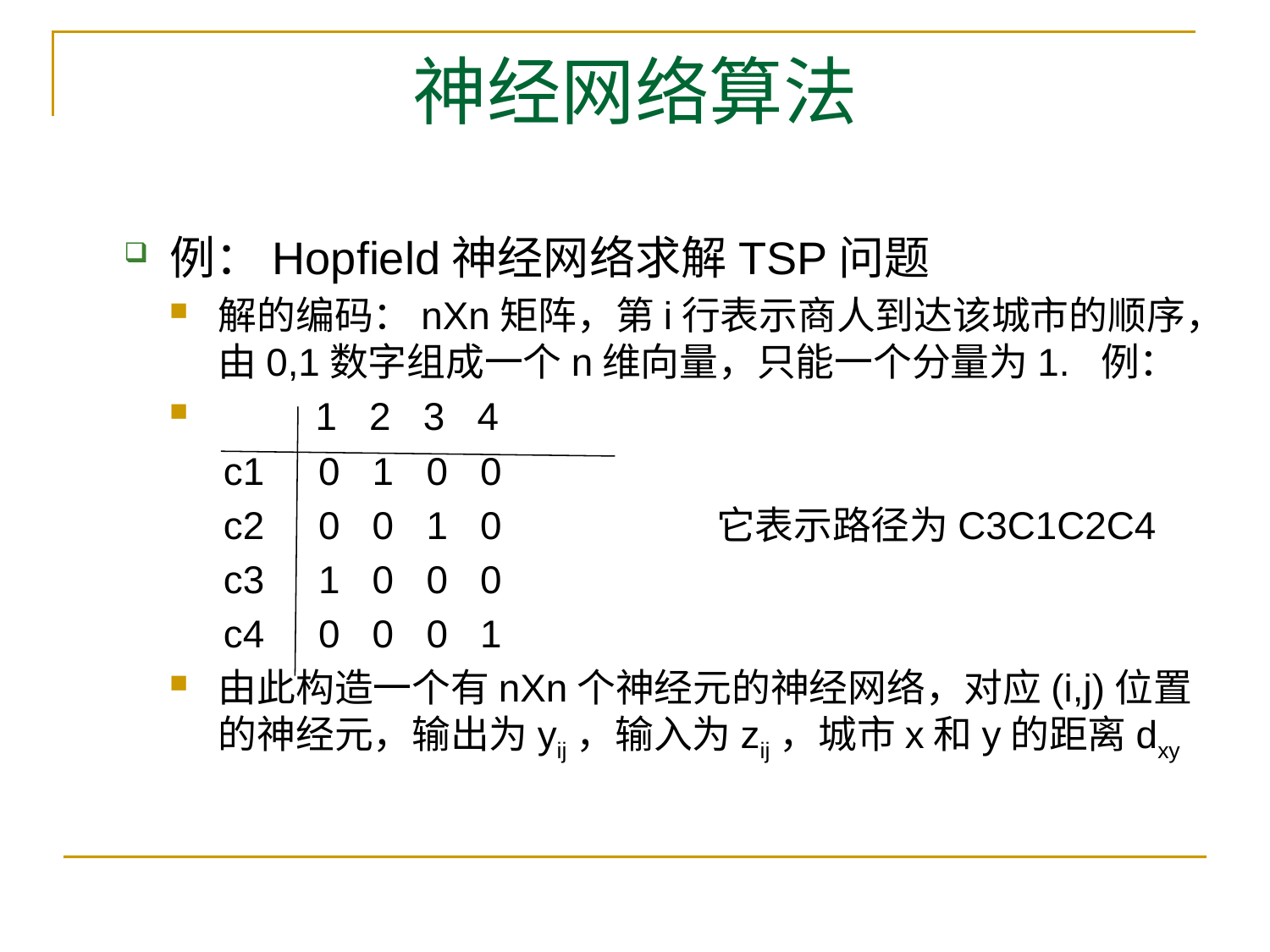

# 神经网络算法
例：Hopfield神经网络求解TSP问题
解的编码：nXn矩阵，第i行表示商人到达该城市的顺序，由0,1数字组成一个n维向量，只能一个分量为1.  例：
         1   2   3   4
     c1     0   1   0   0
     c2     0   0   1   0                   它表示路径为C3C1C2C4
     c3     1   0   0   0
     c4     0   0   0   1
由此构造一个有nXn个神经元的神经网络，对应(i,j)位置的神经元，输出为yij，输入为zij，城市x和y的距离dxy